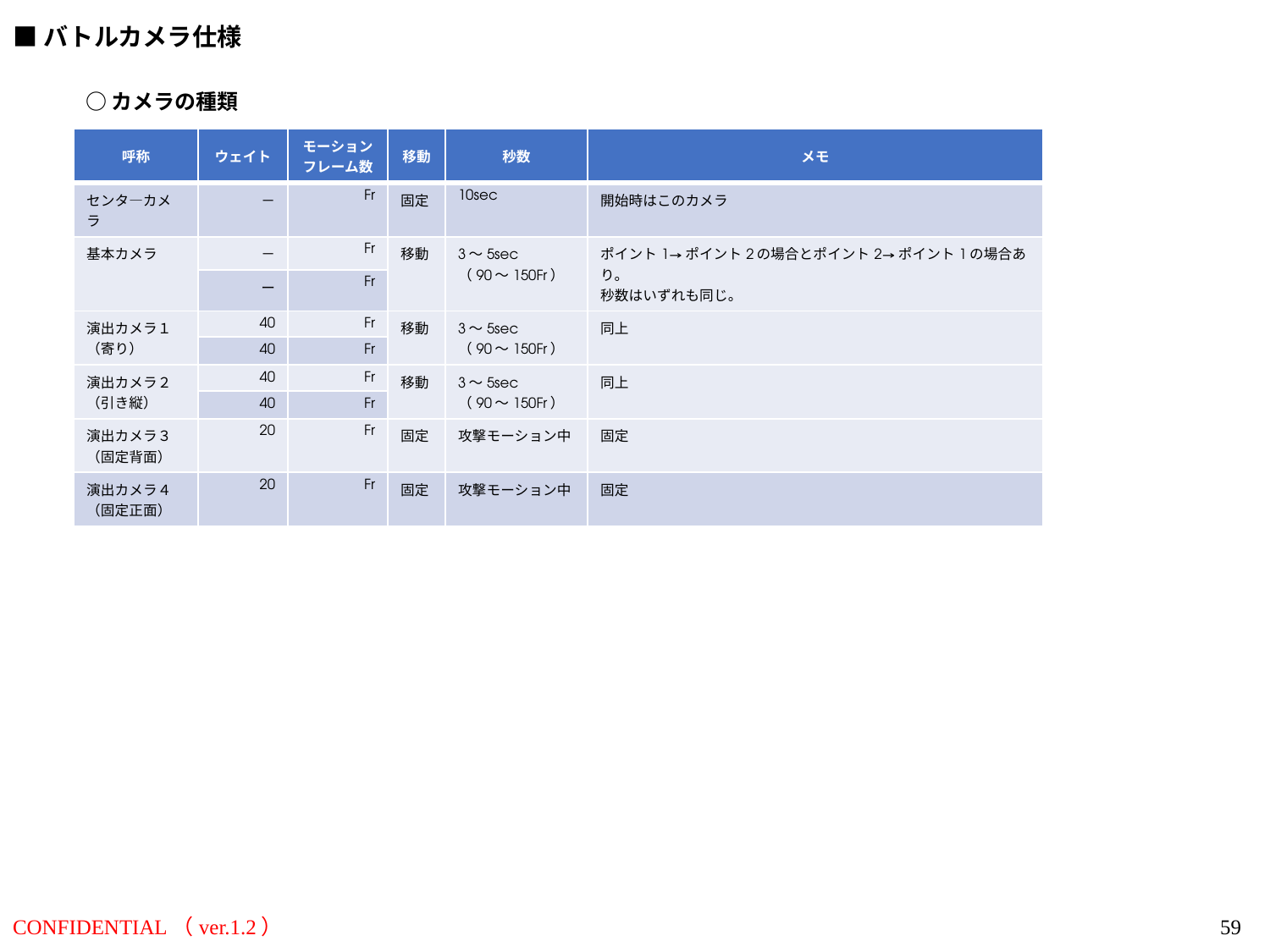

■バトルカメラ仕様
○カメラの種類
| 呼称 | ウェイト | モーション フレーム数 | 移動 | 秒数 | メモ |
| --- | --- | --- | --- | --- | --- |
| センタ―カメラ | － | Fr | 固定 | 10sec | 開始時はこのカメラ |
| 基本カメラ | － | Fr | 移動 | 3～5sec （90～150Fr） | ポイント1→ポイント2の場合とポイント2→ポイント1の場合あり。 秒数はいずれも同じ。 |
|  | ー | Fr |  |  |  |
| 演出カメラ１ （寄り） | 40 | Fr | 移動 | 3～5sec （90～150Fr） | 同上 |
|  | 40 | Fr |  |  |  |
| 演出カメラ２ （引き縦） | 40 | Fr | 移動 | 3～5sec （90～150Fr） | 同上 |
|  | 40 | Fr |  |  |  |
| 演出カメラ３ （固定背面） | 20 | Fr | 固定 | 攻撃モーション中 | 固定 |
| 演出カメラ４ （固定正面） | 20 | Fr | 固定 | 攻撃モーション中 | 固定 |
59
CONFIDENTIAL（ver.1.2）